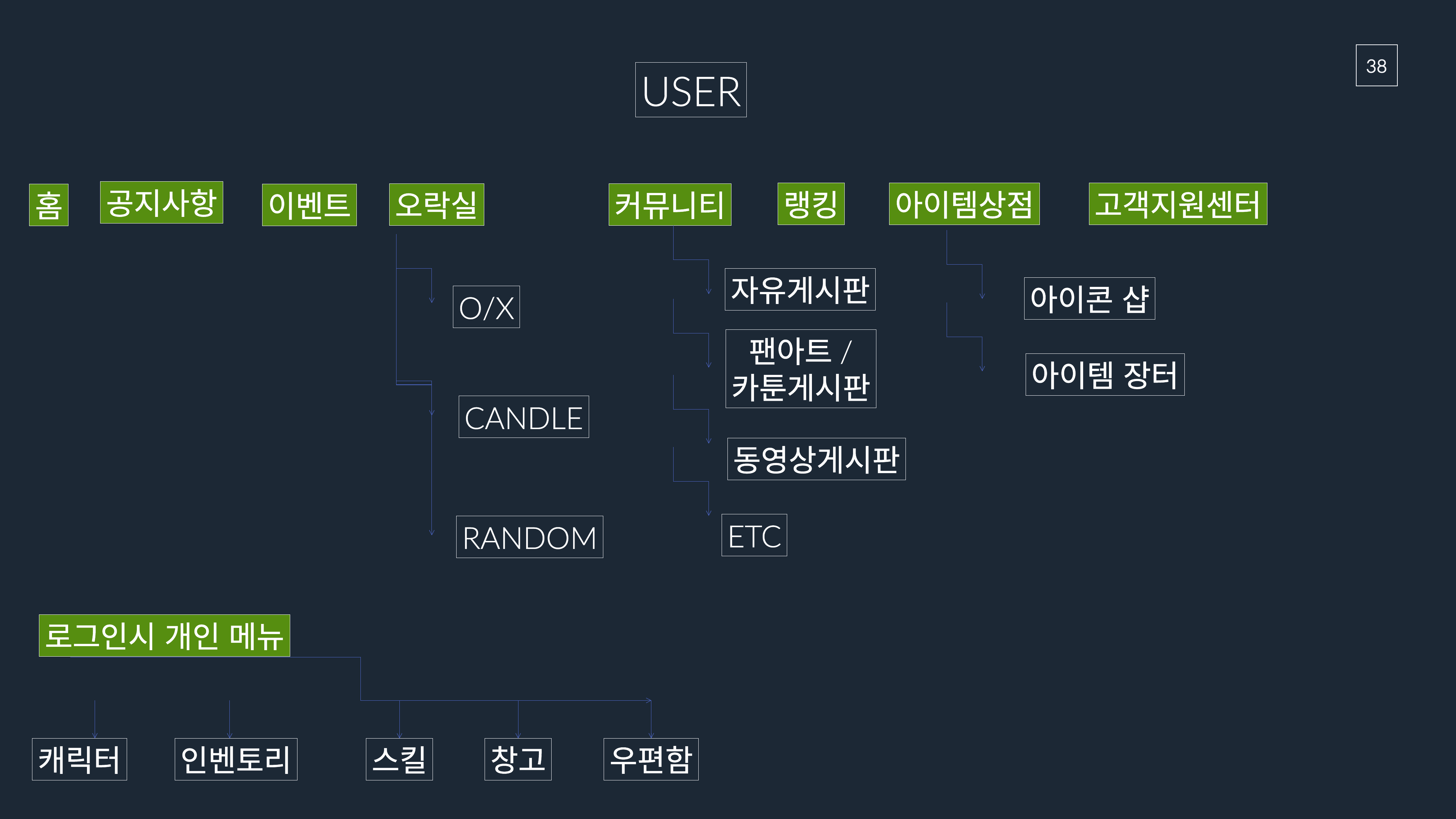

USER
공지사항
랭킹
아이템상점
고객지원센터
오락실
커뮤니티
홈
이벤트
자유게시판
아이콘 샵
O/X
팬아트/
카툰게시판
아이템 장터
CANDLE
동영상게시판
ETC
RANDOM
로그인시 개인 메뉴
창고
우편함
스킬
인벤토리
캐릭터